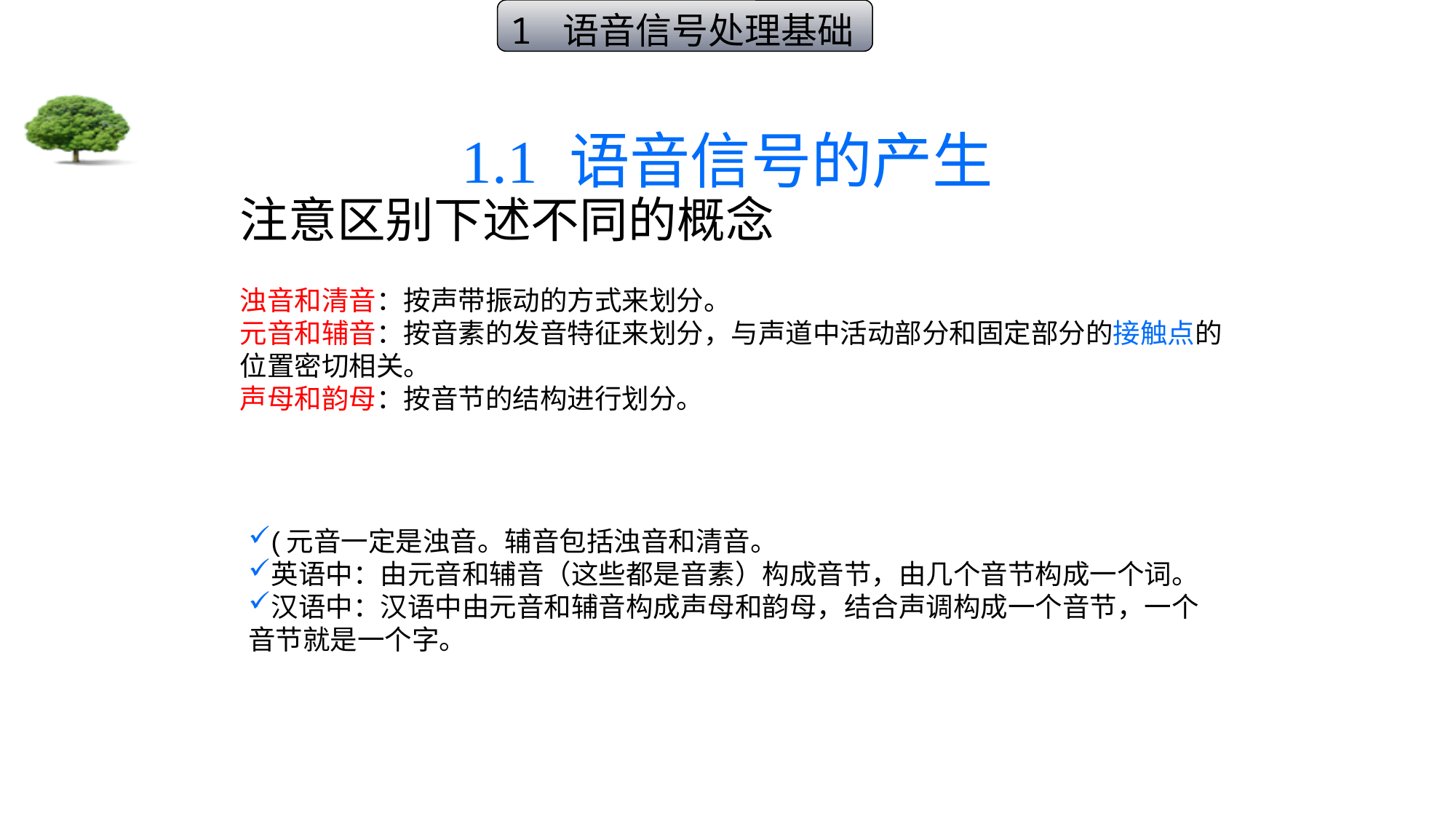

1 语音信号处理基础

# 1.1 语音信号的产生
注意区别下述不同的概念
浊音和清音：按声带振动的方式来划分。
元音和辅音：按音素的发音特征来划分，与声道中活动部分和固定部分的接触点的位置密切相关。
声母和韵母：按音节的结构进行划分。
(元音一定是浊音。辅音包括浊音和清音。
英语中：由元音和辅音（这些都是音素）构成音节，由几个音节构成一个词。
汉语中：汉语中由元音和辅音构成声母和韵母，结合声调构成一个音节，一个音节就是一个字。